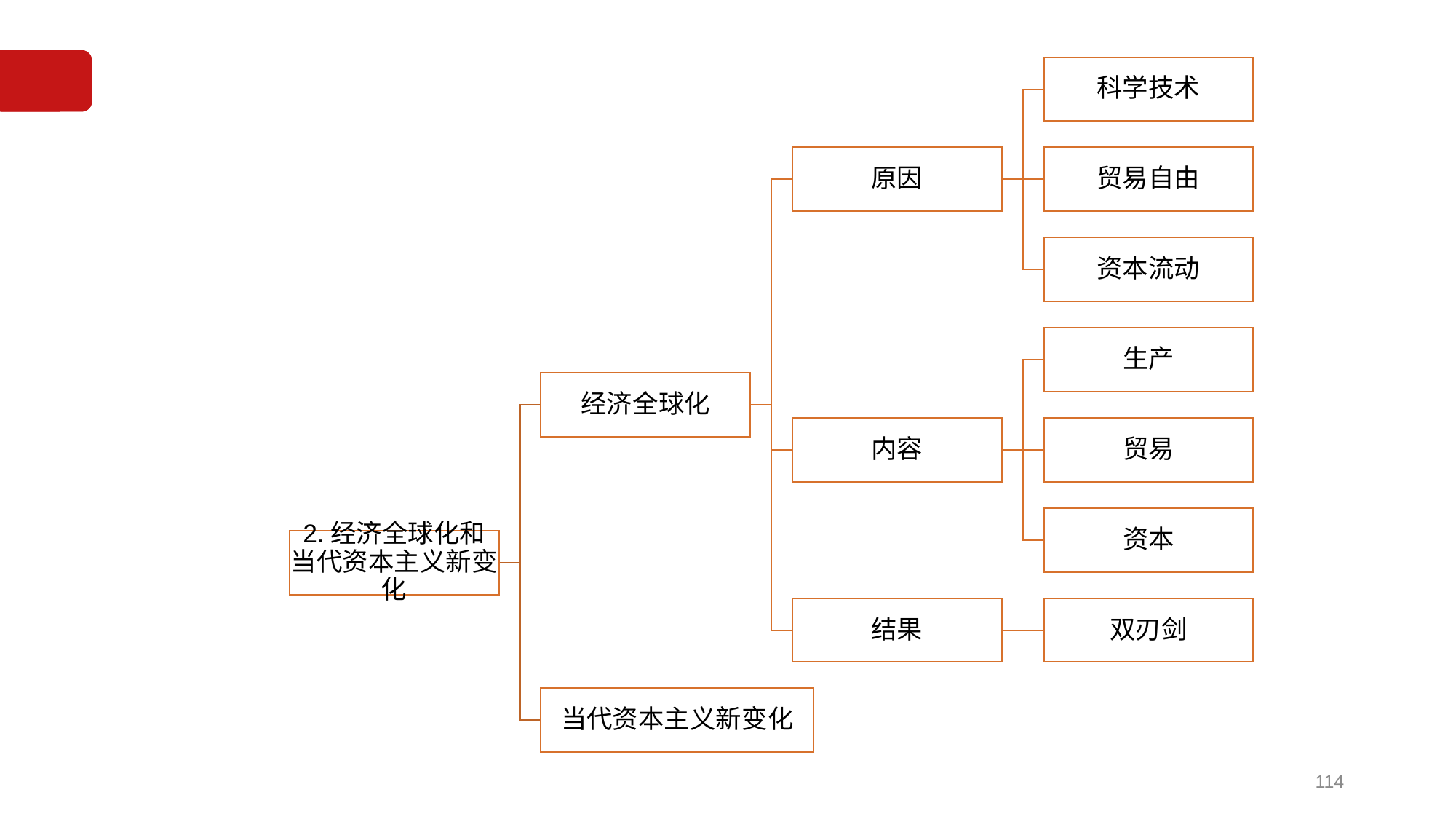

2.经济全球化和当代资本主义新变化
经济全球化
原因
科学技术
贸易自由
资本流动
内容
生产
贸易
资本
结果
双刃剑
当代资本主义新变化
114